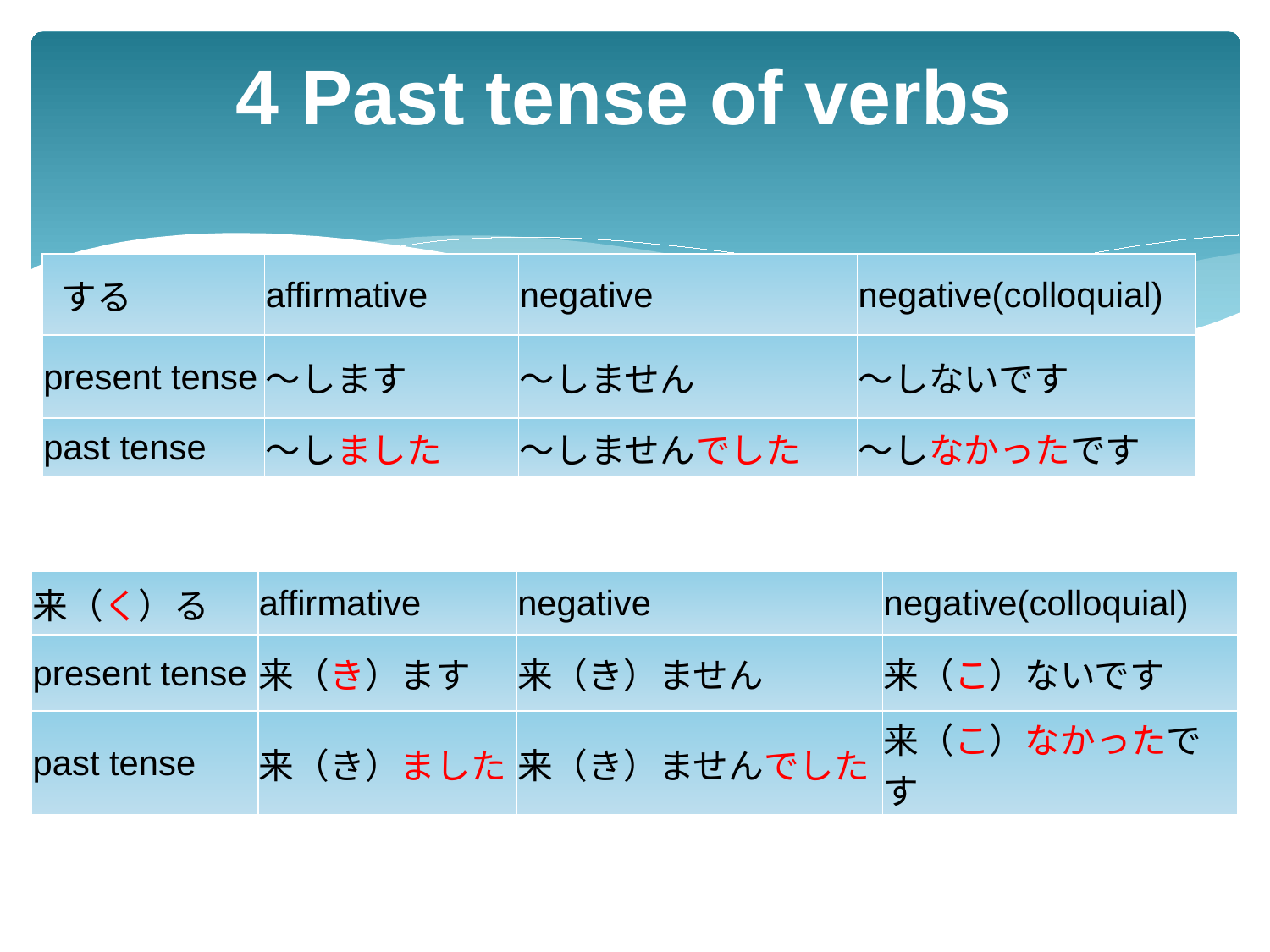

# 4 Past tense of verbs
| する | affirmative | negative | negative(colloquial) |
| --- | --- | --- | --- |
| present tense | ～します | ～しません | ～しないです |
| past tense | ～しました | ～しませんでした | ～しなかったです |
| 来（く）る | affirmative | negative | negative(colloquial) |
| --- | --- | --- | --- |
| present tense | 来（き）ます | 来（き）ません | 来（こ）ないです |
| past tense | 来（き）ました | 来（き）ませんでした | 来（こ）なかったです |